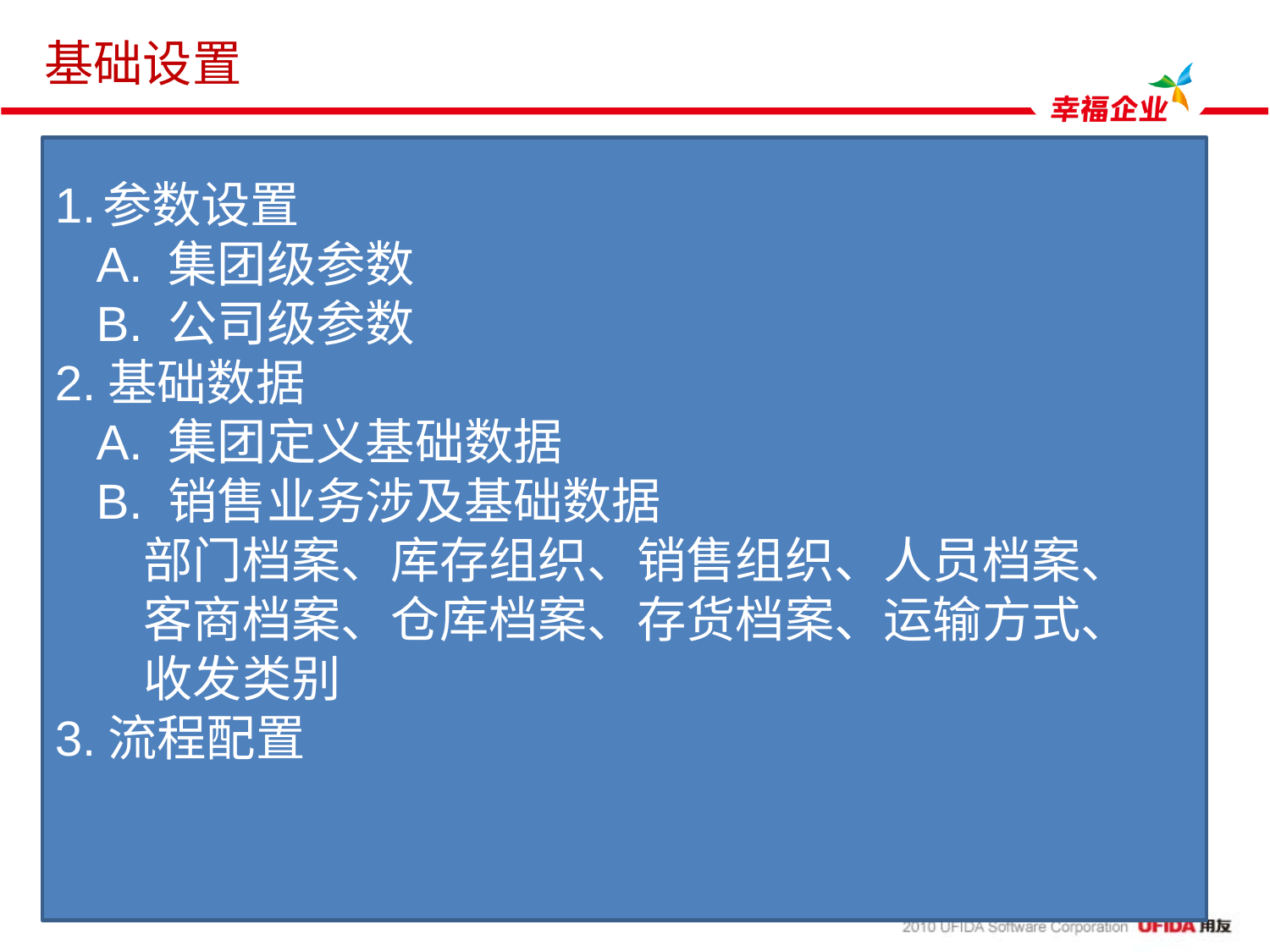

# 基础设置
参数设置
   A. 集团级参数
   B. 公司级参数
2.基础数据
   A. 集团定义基础数据
   B. 销售业务涉及基础数据
       部门档案、库存组织、销售组织、人员档案、
       客商档案、仓库档案、存货档案、运输方式、
       收发类别
3.流程配置